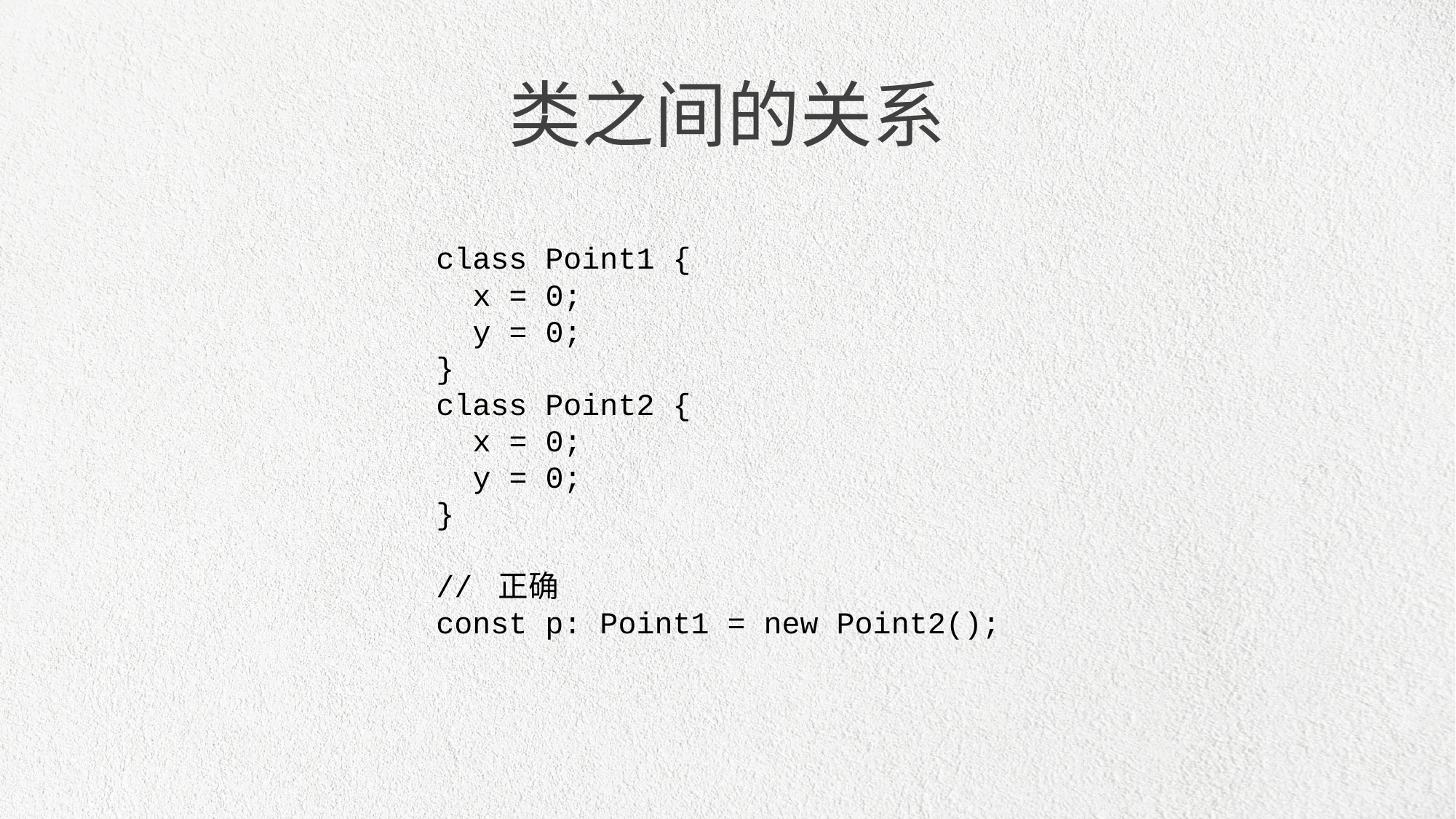

类之间的关系
class Point1 {
  x = 0;
  y = 0;
}
class Point2 {
  x = 0;
  y = 0;
}

// 正确
const p: Point1 = new Point2();